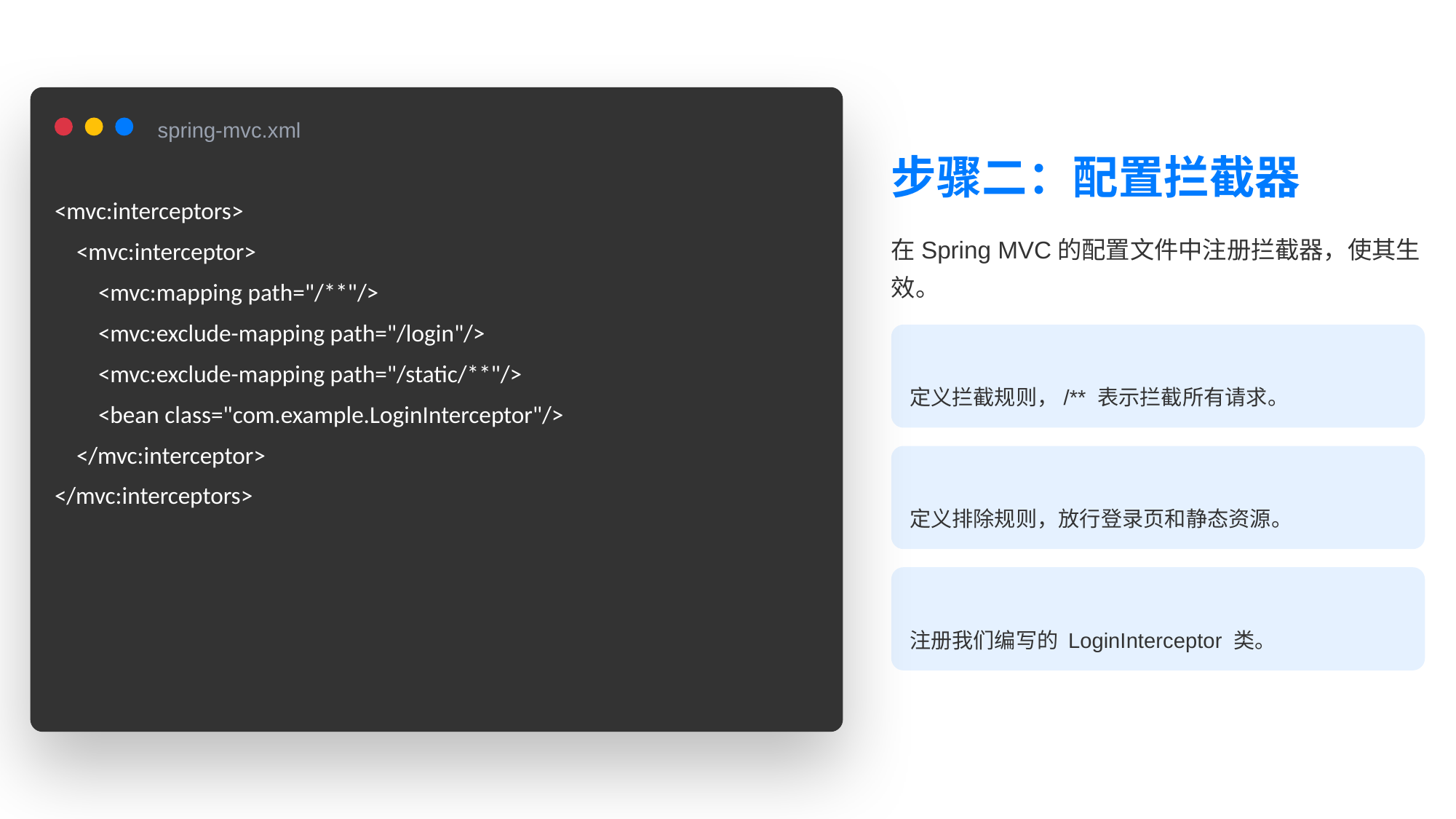

spring-mvc.xml

步骤二：配置拦截器
<mvc:interceptors>
    <mvc:interceptor>
        <mvc:mapping path="/**"/>
        <mvc:exclude-mapping path="/login"/>
        <mvc:exclude-mapping path="/static/**"/>
        <bean class="com.example.LoginInterceptor"/>
    </mvc:interceptor>
</mvc:interceptors>
在Spring MVC的配置文件中注册拦截器，使其生效。

定义拦截规则，/** 表示拦截所有请求。

定义排除规则，放行登录页和静态资源。

注册我们编写的 LoginInterceptor 类。